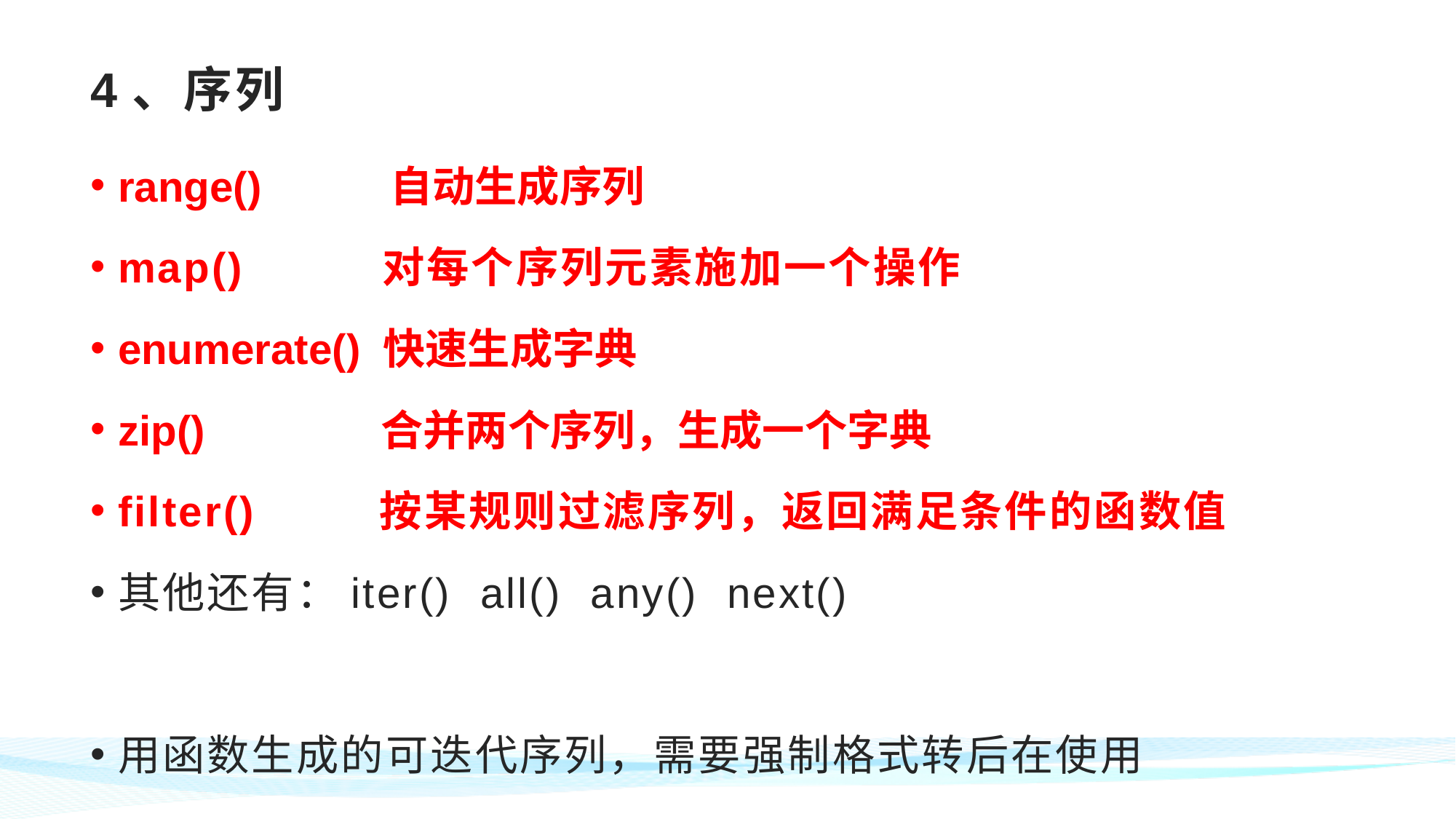

# 4、序列
range()          自动生成序列
map()         对每个序列元素施加一个操作
enumerate() 快速生成字典
zip()              合并两个序列，生成一个字典
filter()        按某规则过滤序列，返回满足条件的函数值
其他还有：iter()  all()  any()  next()

用函数生成的可迭代序列，需要强制格式转后在使用